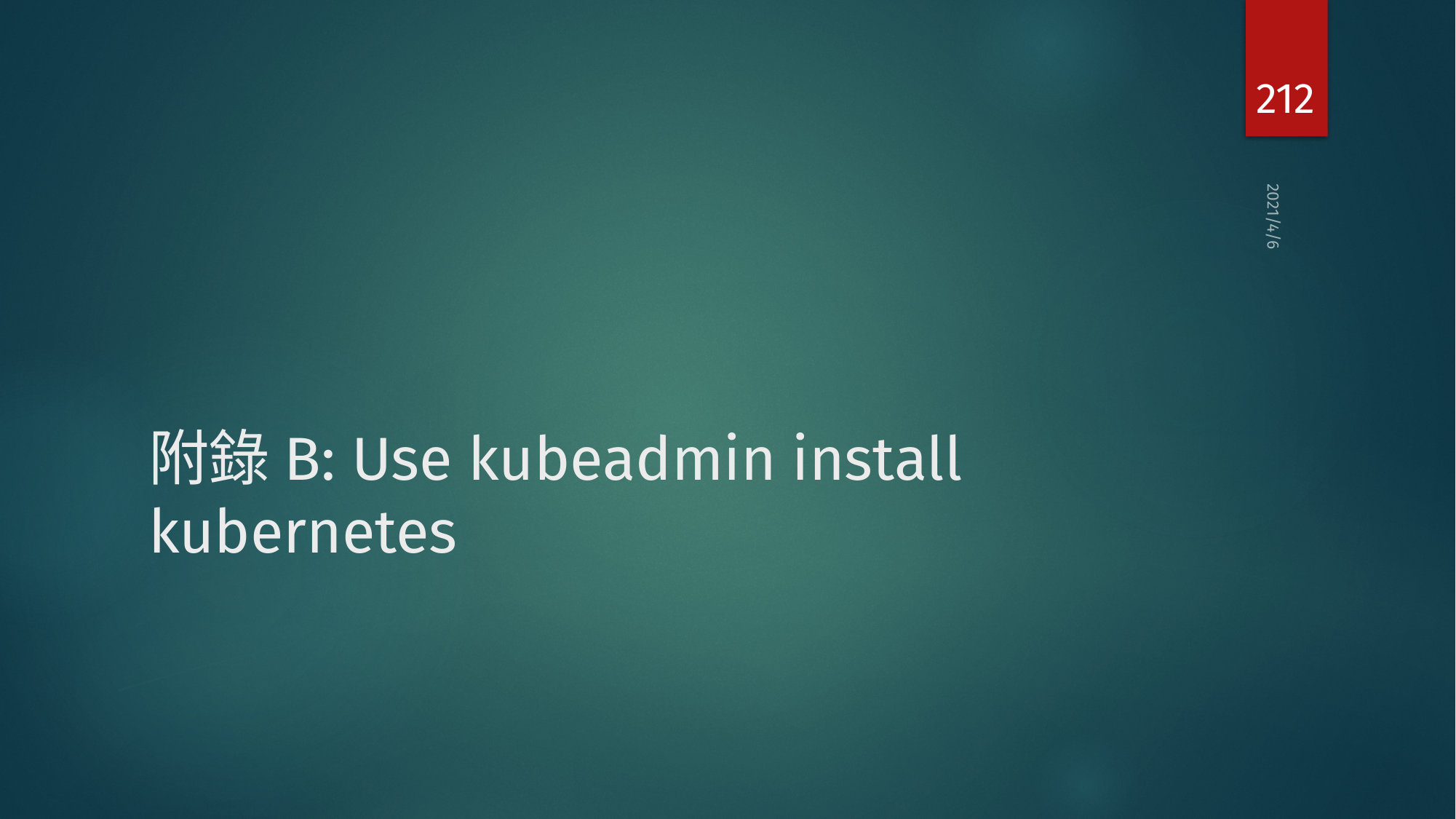

212
2021/4/6
# 附錄B: Use kubeadmin install kubernetes